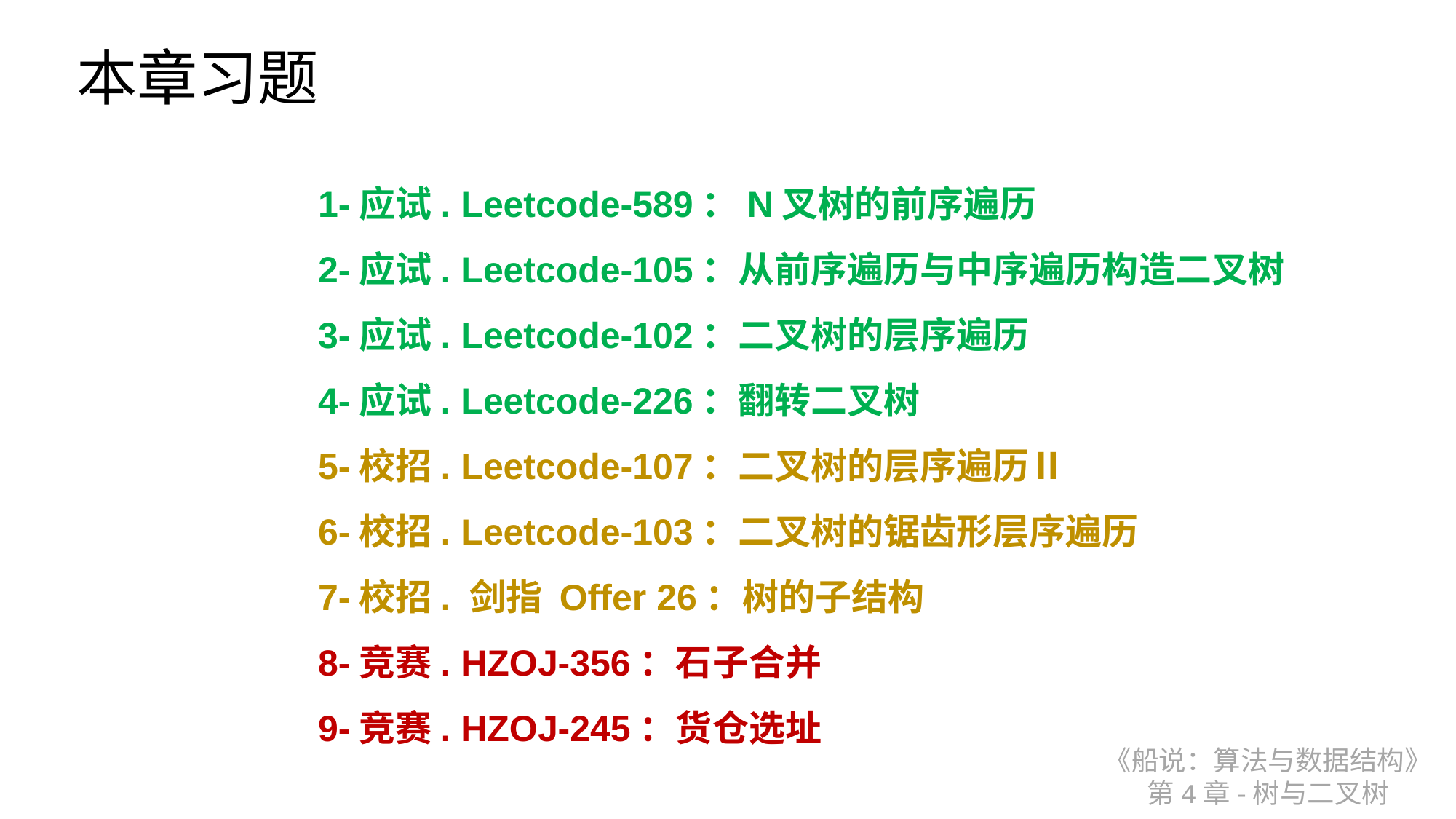

本章习题
1-应试. Leetcode-589：N叉树的前序遍历
2-应试. Leetcode-105：从前序遍历与中序遍历构造二叉树
3-应试. Leetcode-102：二叉树的层序遍历
4-应试. Leetcode-226：翻转二叉树
5-校招. Leetcode-107：二叉树的层序遍历Ⅱ
6-校招. Leetcode-103：二叉树的锯齿形层序遍历
7-校招. 剑指 Offer 26：树的子结构
8-竞赛. HZOJ-356：石子合并
9-竞赛. HZOJ-245：货仓选址